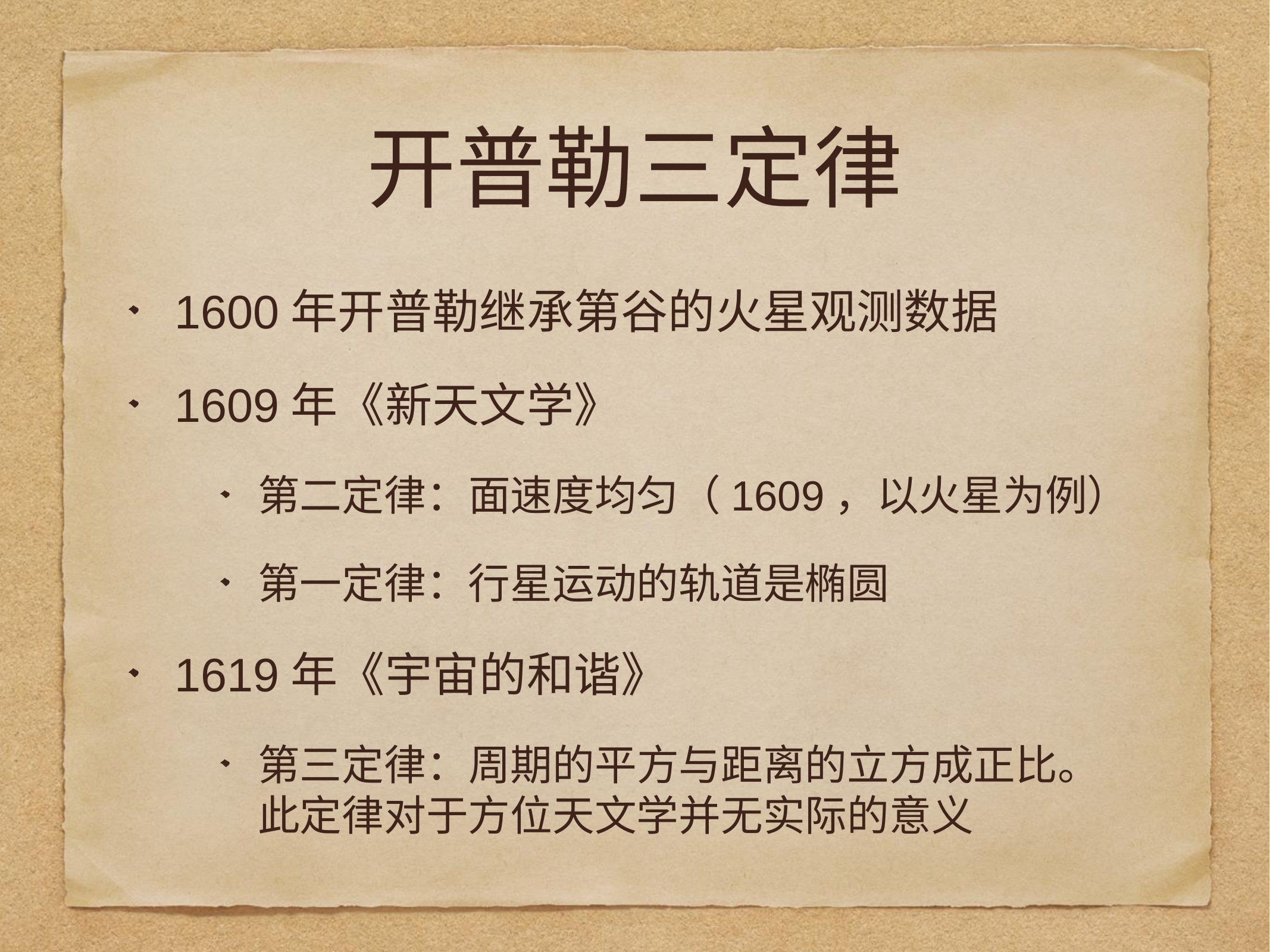

# 开普勒三定律
1600年开普勒继承第谷的火星观测数据
1609年《新天文学》
第二定律：面速度均匀（1609，以火星为例）
第一定律：行星运动的轨道是椭圆
1619年《宇宙的和谐》
第三定律：周期的平方与距离的立方成正比。此定律对于方位天文学并无实际的意义